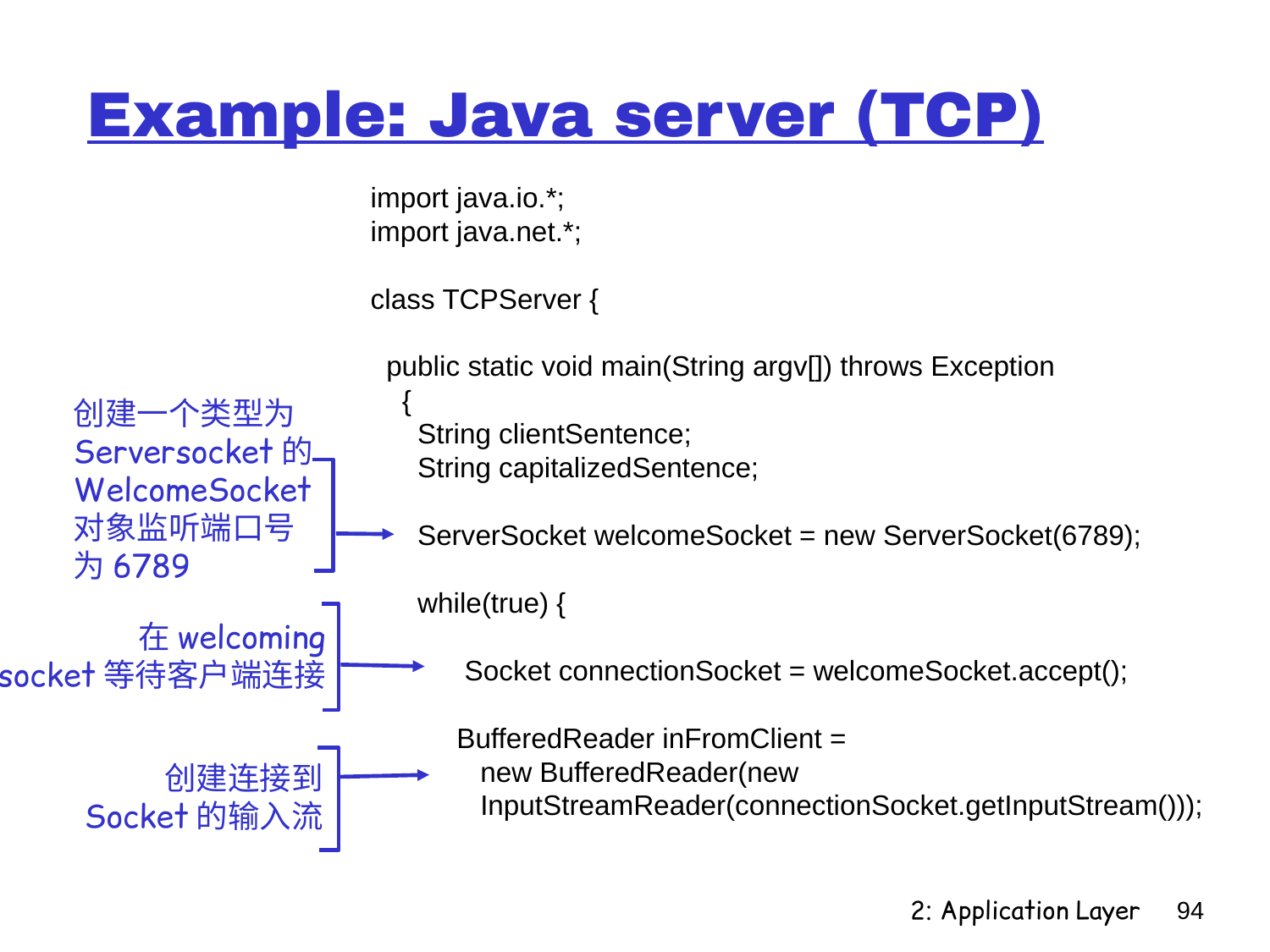

# Example: Java server (TCP)
import java.io.*;
import java.net.*;

class TCPServer {

  public static void main(String argv[]) throws Exception
    {
      String clientSentence;
      String capitalizedSentence;

      ServerSocket welcomeSocket = new ServerSocket(6789);

      while(true) {

            Socket connectionSocket = welcomeSocket.accept();

           BufferedReader inFromClient =
              new BufferedReader(new
              InputStreamReader(connectionSocket.getInputStream()));

创建一个类型为
Serversocket的
WelcomeSocket
对象监听端口号
为6789

在welcoming
socket等待客户端连接

创建连接到
Socket的输入流

2: Application Layer
94